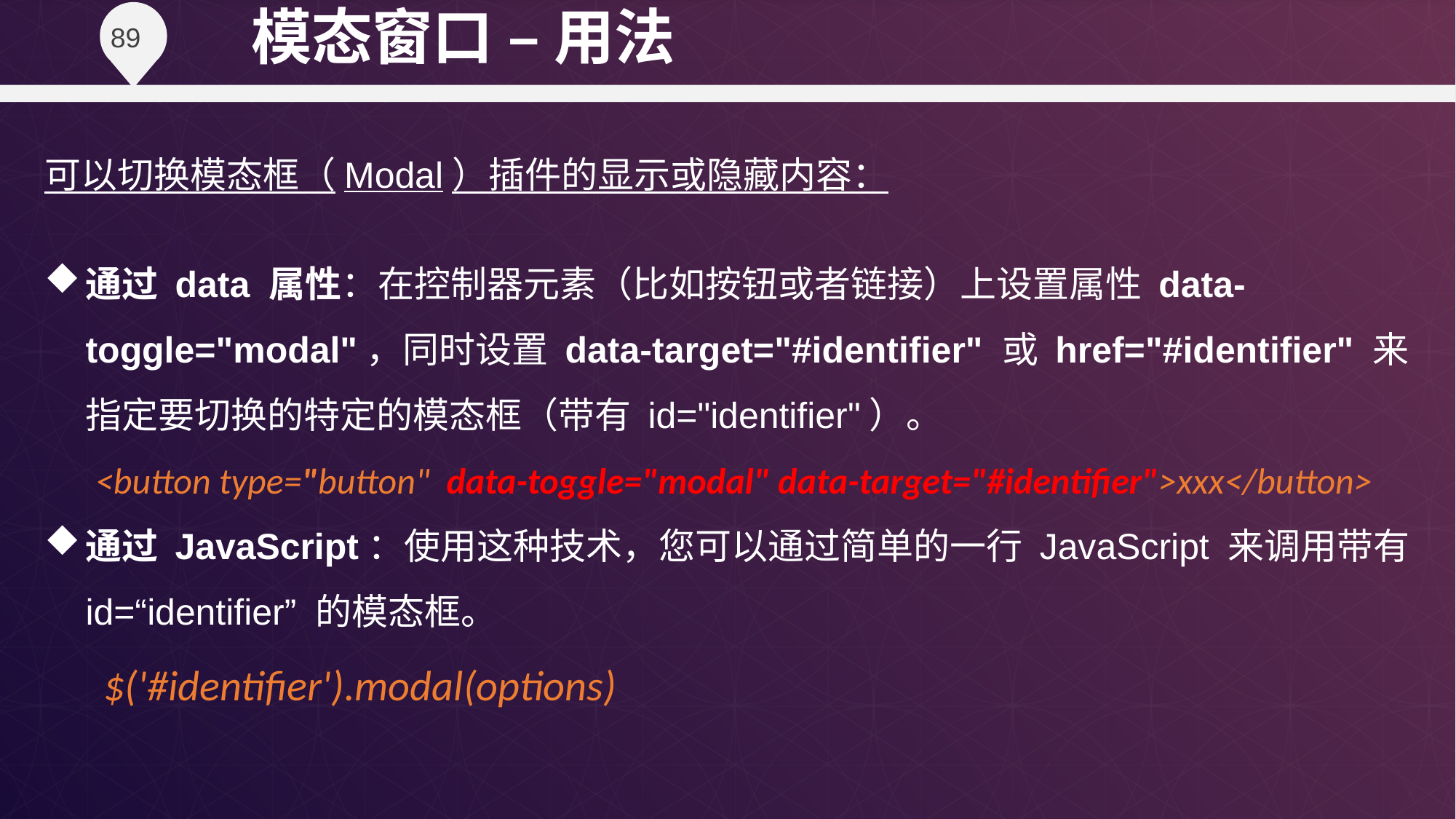

模态窗口 – 用法
可以切换模态框（Modal）插件的显示或隐藏内容：

通过 data 属性：在控制器元素（比如按钮或者链接）上设置属性 data-toggle="modal"，同时设置 data-target="#identifier" 或 href="#identifier" 来指定要切换的特定的模态框（带有 id="identifier"）。
     <button type="button"  data-toggle="modal" data-target="#identifier">xxx</button>
通过 JavaScript：使用这种技术，您可以通过简单的一行 JavaScript 来调用带有 id=“identifier” 的模态框。
     $('#identifier').modal(options)